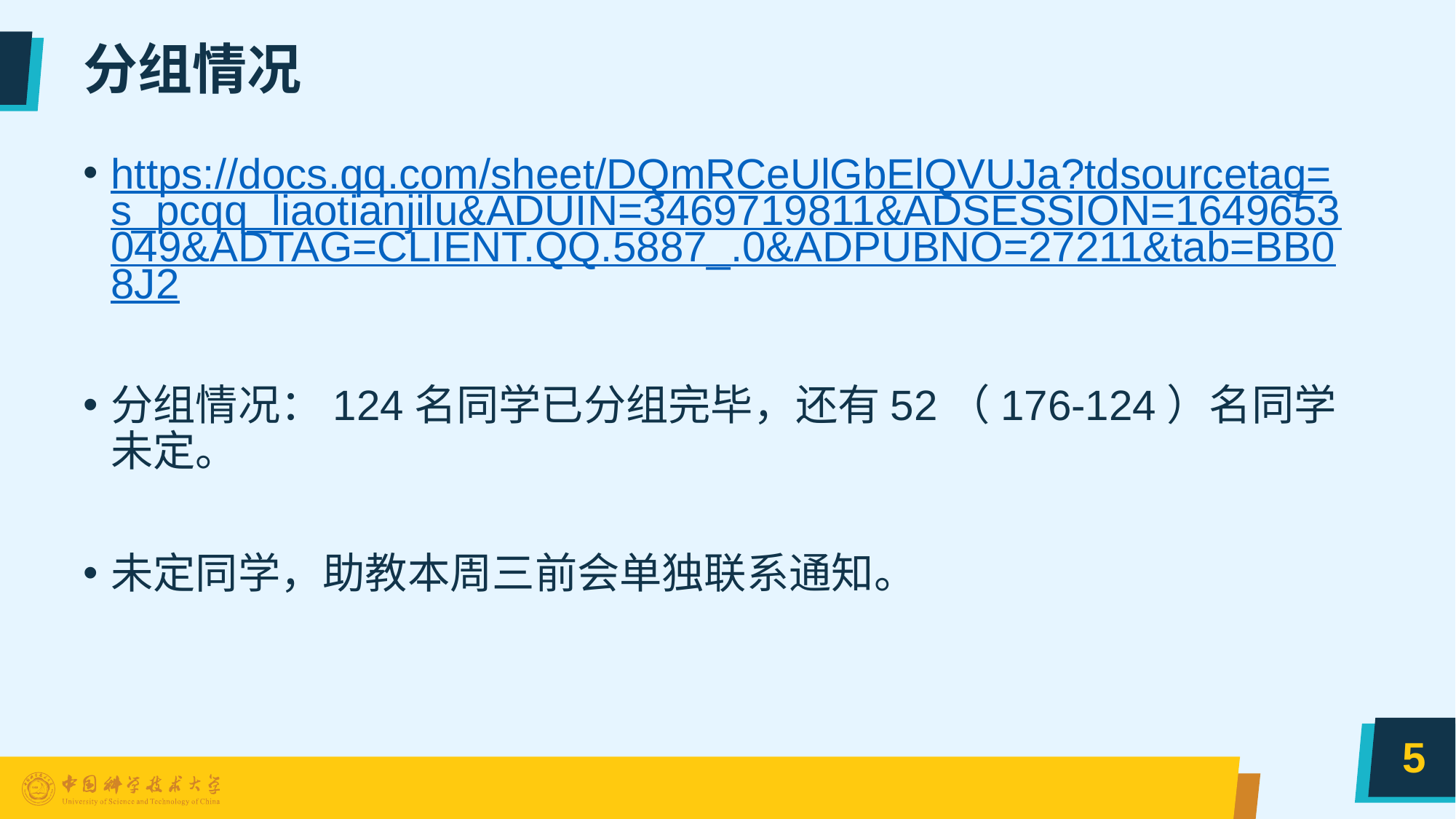

# 分组情况
https://docs.qq.com/sheet/DQmRCeUlGbElQVUJa?tdsourcetag=s_pcqq_liaotianjilu&ADUIN=3469719811&ADSESSION=1649653049&ADTAG=CLIENT.QQ.5887_.0&ADPUBNO=27211&tab=BB08J2

分组情况：124名同学已分组完毕，还有52（176-124）名同学未定。

未定同学，助教本周三前会单独联系通知。

5